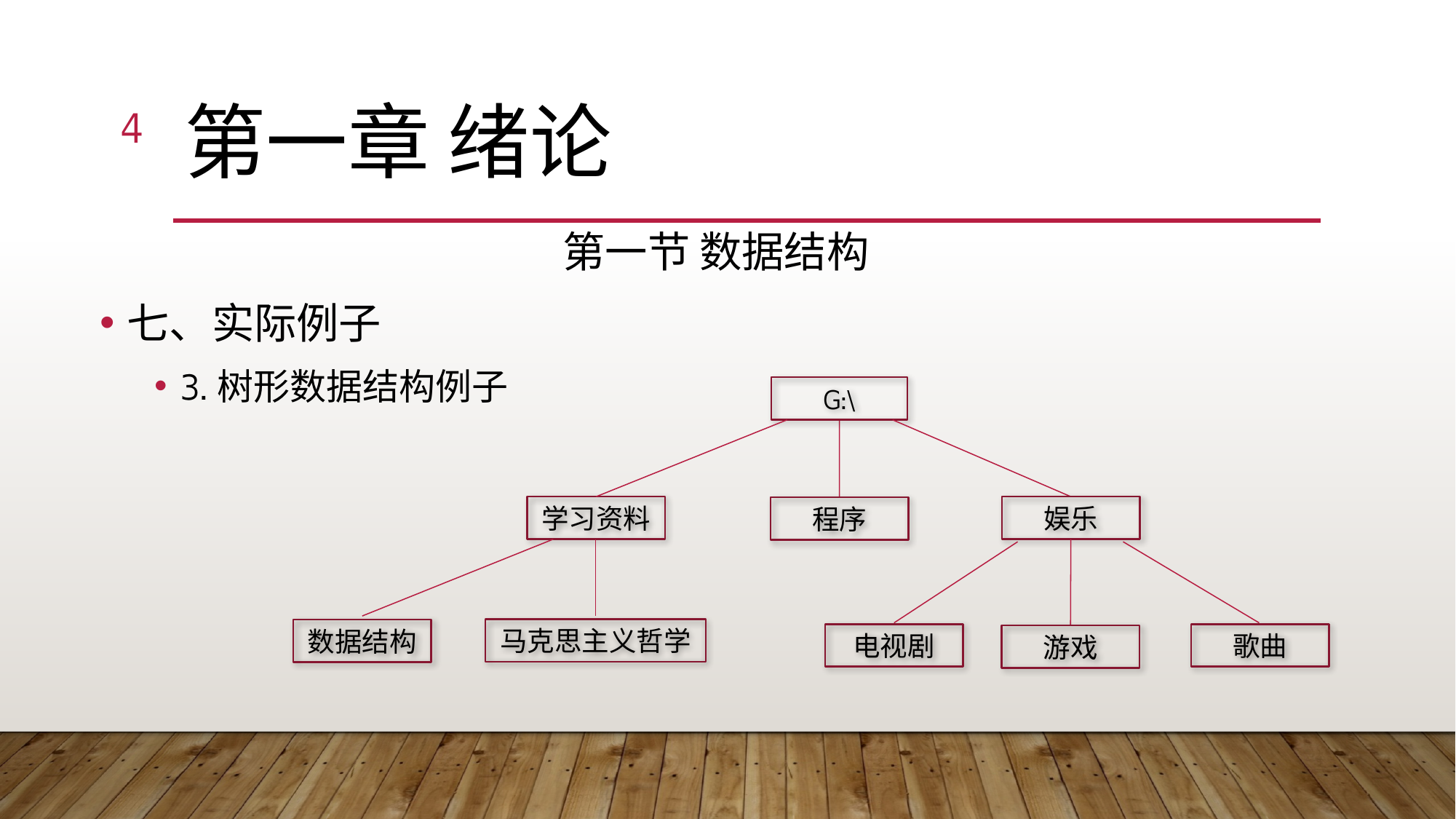

4
# 第一章 绪论
第一节 数据结构
七、实际例子
3.树形数据结构例子

G:\
娱乐
学习资料
程序
马克思主义哲学
数据结构
电视剧
歌曲
游戏